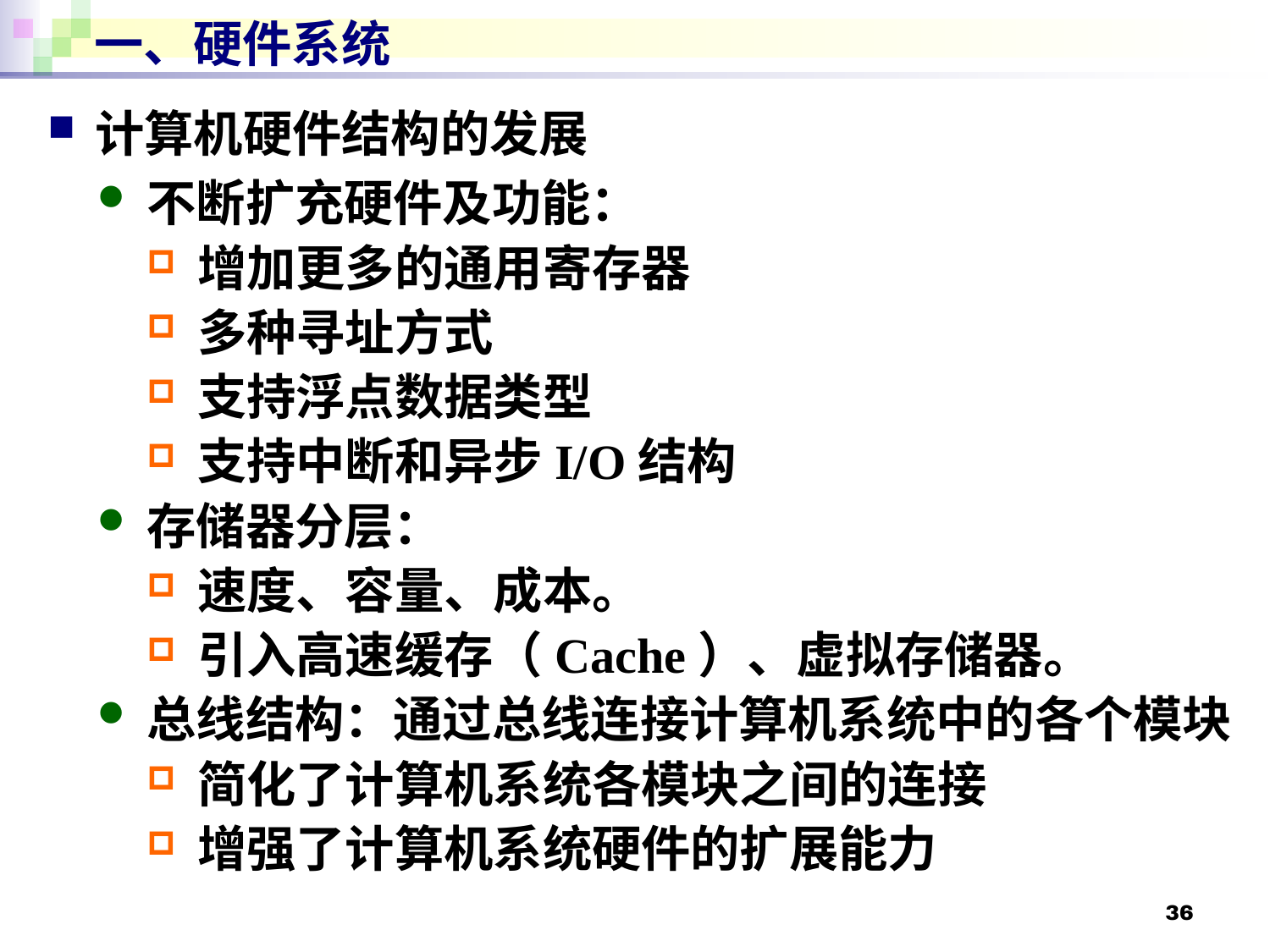

# 一、硬件系统
计算机硬件结构的发展
不断扩充硬件及功能：
增加更多的通用寄存器
多种寻址方式
支持浮点数据类型
支持中断和异步I/O结构
存储器分层：
速度、容量、成本。
引入高速缓存（Cache）、虚拟存储器。
总线结构：通过总线连接计算机系统中的各个模块
简化了计算机系统各模块之间的连接
增强了计算机系统硬件的扩展能力
36